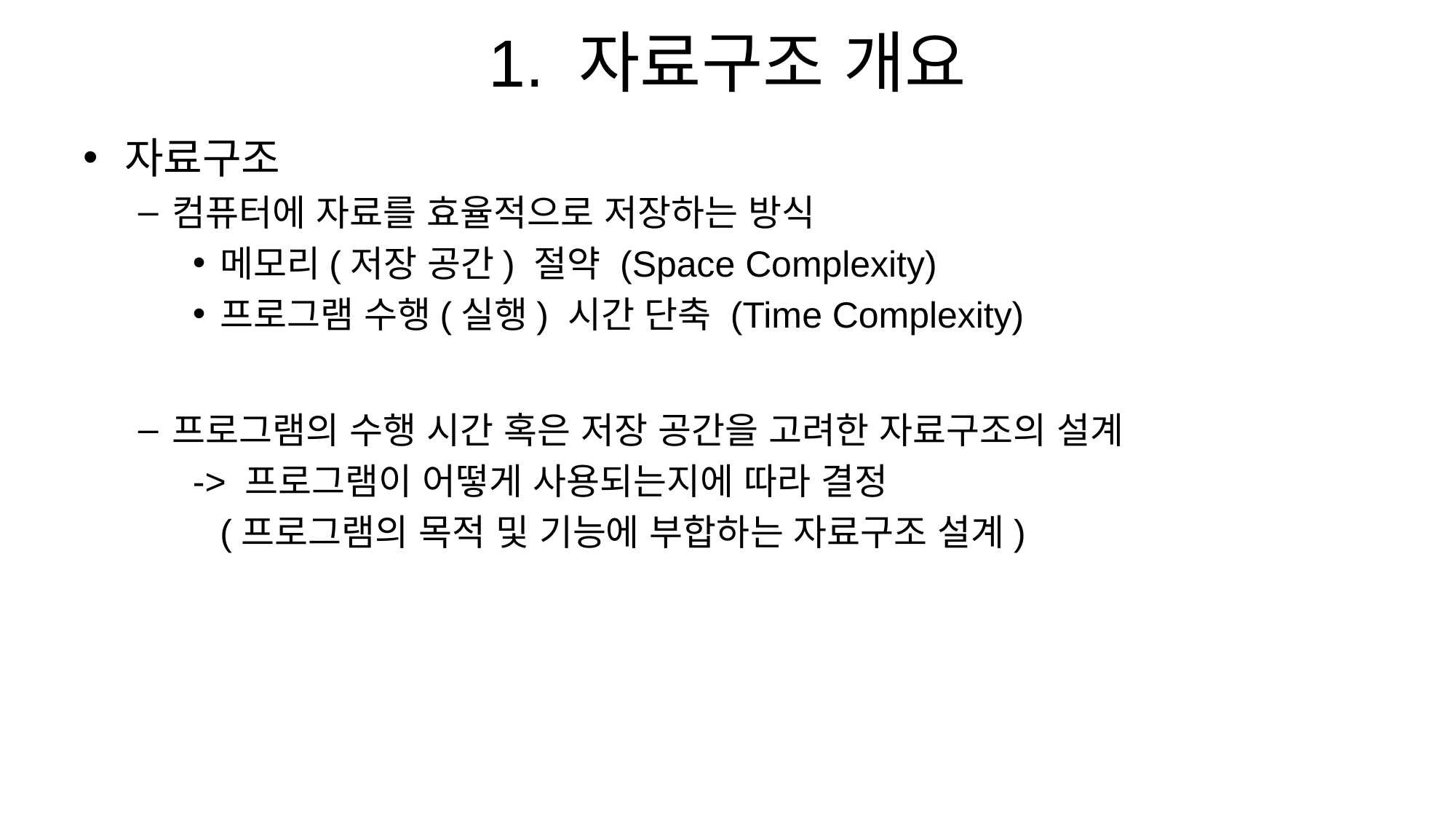

# 1. 자료구조 개요
자료구조
컴퓨터에 자료를 효율적으로 저장하는 방식
메모리(저장 공간) 절약 (Space Complexity)
프로그램 수행(실행) 시간 단축 (Time Complexity)

프로그램의 수행 시간 혹은 저장 공간을 고려한 자료구조의 설계
-> 프로그램이 어떻게 사용되는지에 따라 결정
	(프로그램의 목적 및 기능에 부합하는 자료구조 설계)